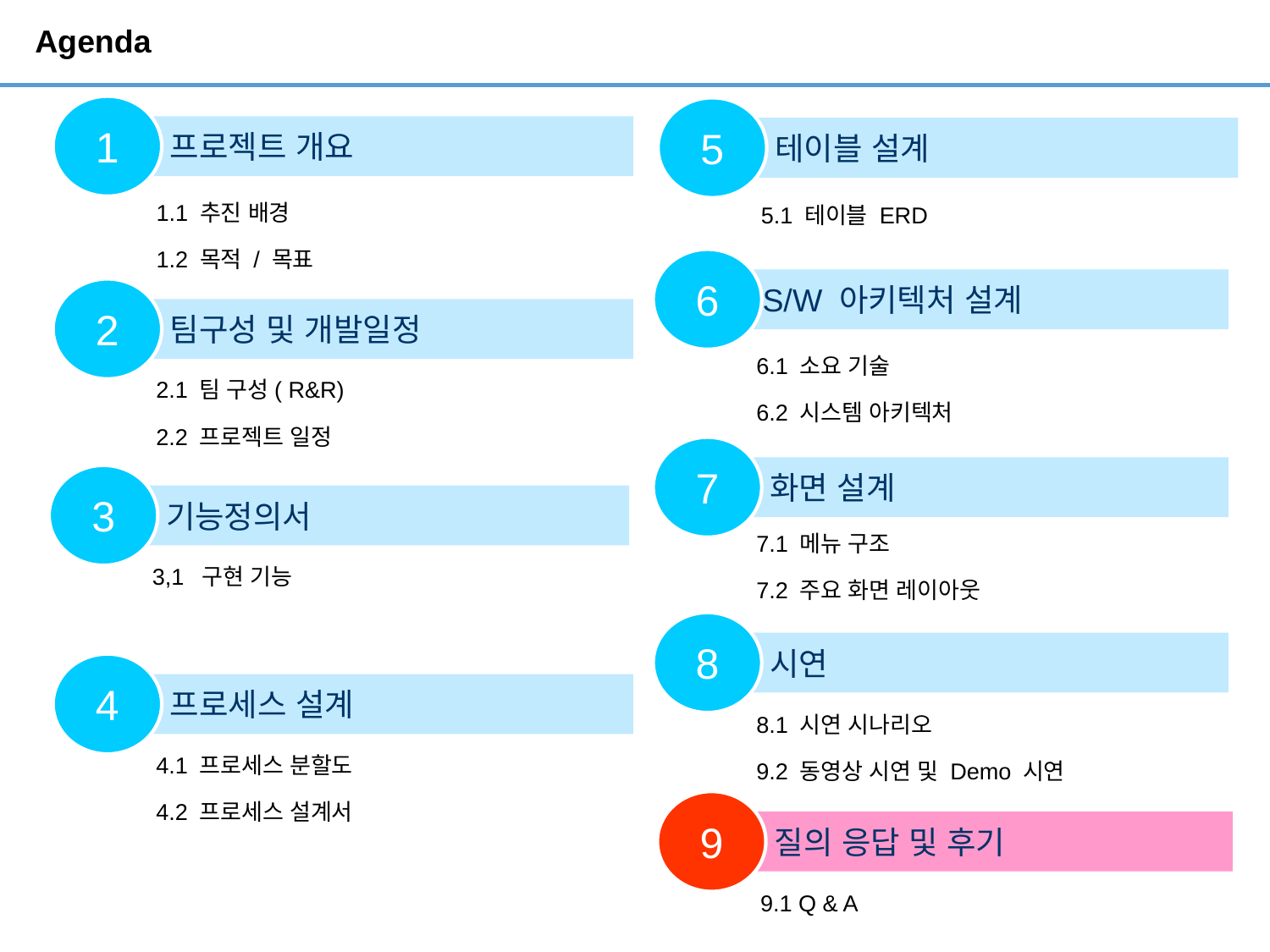

# Agenda

1
5
      프로젝트 개요
      테이블 설계
1.1 추진 배경
1.2 목적 / 목표
5.1 테이블 ERD
6
      S/W 아키텍처 설계
2
      팀구성 및 개발일정
6.1 소요 기술
6.2 시스템 아키텍처
2.1 팀 구성( R&R)
2.2 프로젝트 일정
7
      화면 설계
3
      기능정의서
7.1 메뉴 구조
7.2 주요 화면 레이아웃
3,1  구현 기능
8
      시연
4
      프로세스 설계
8.1 시연 시나리오
9.2 동영상 시연 및 Demo 시연
4.1 프로세스 분할도
4.2 프로세스 설계서
9
      질의 응답 및 후기
9.1 Q & A